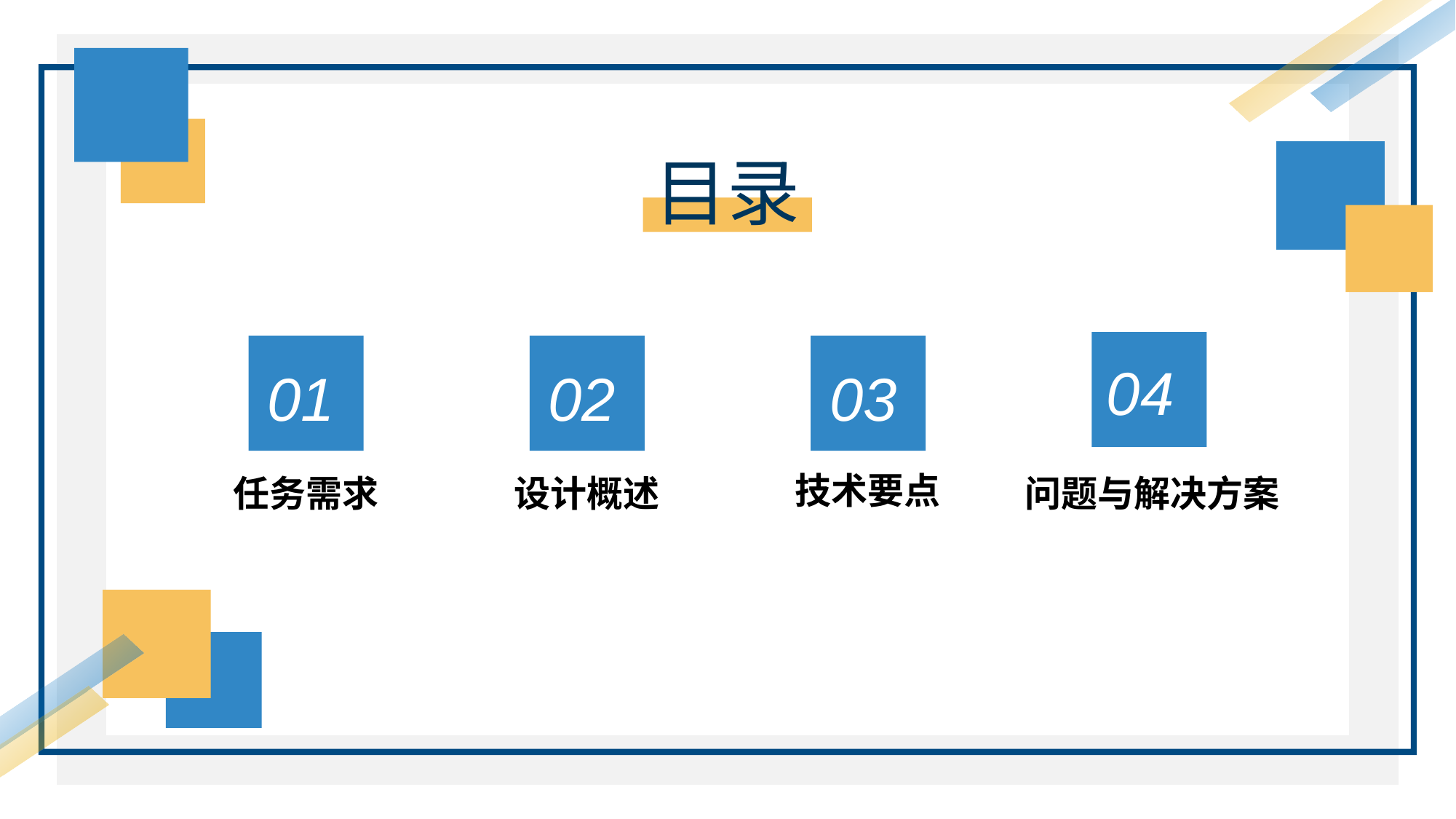

目录

04
问题与解决方案

01
任务需求

02
设计概述

03
技术要点